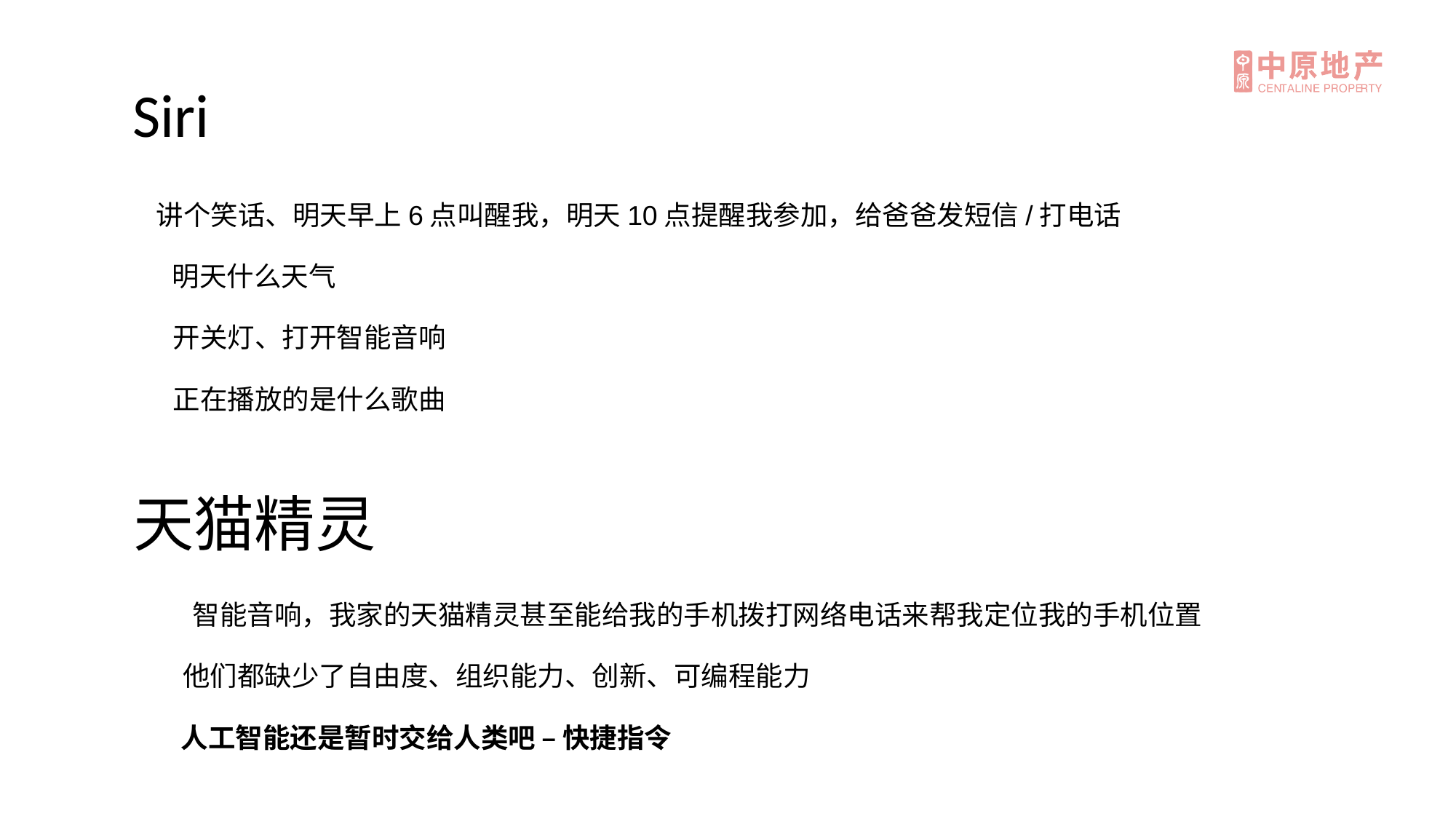

Siri
讲个笑话、明天早上6点叫醒我，明天10点提醒我参加，给爸爸发短信/打电话
明天什么天气
开关灯、打开智能音响
正在播放的是什么歌曲
天猫精灵
智能音响，我家的天猫精灵甚至能给我的手机拨打网络电话来帮我定位我的手机位置
他们都缺少了自由度、组织能力、创新、可编程能力
人工智能还是暂时交给人类吧 – 快捷指令